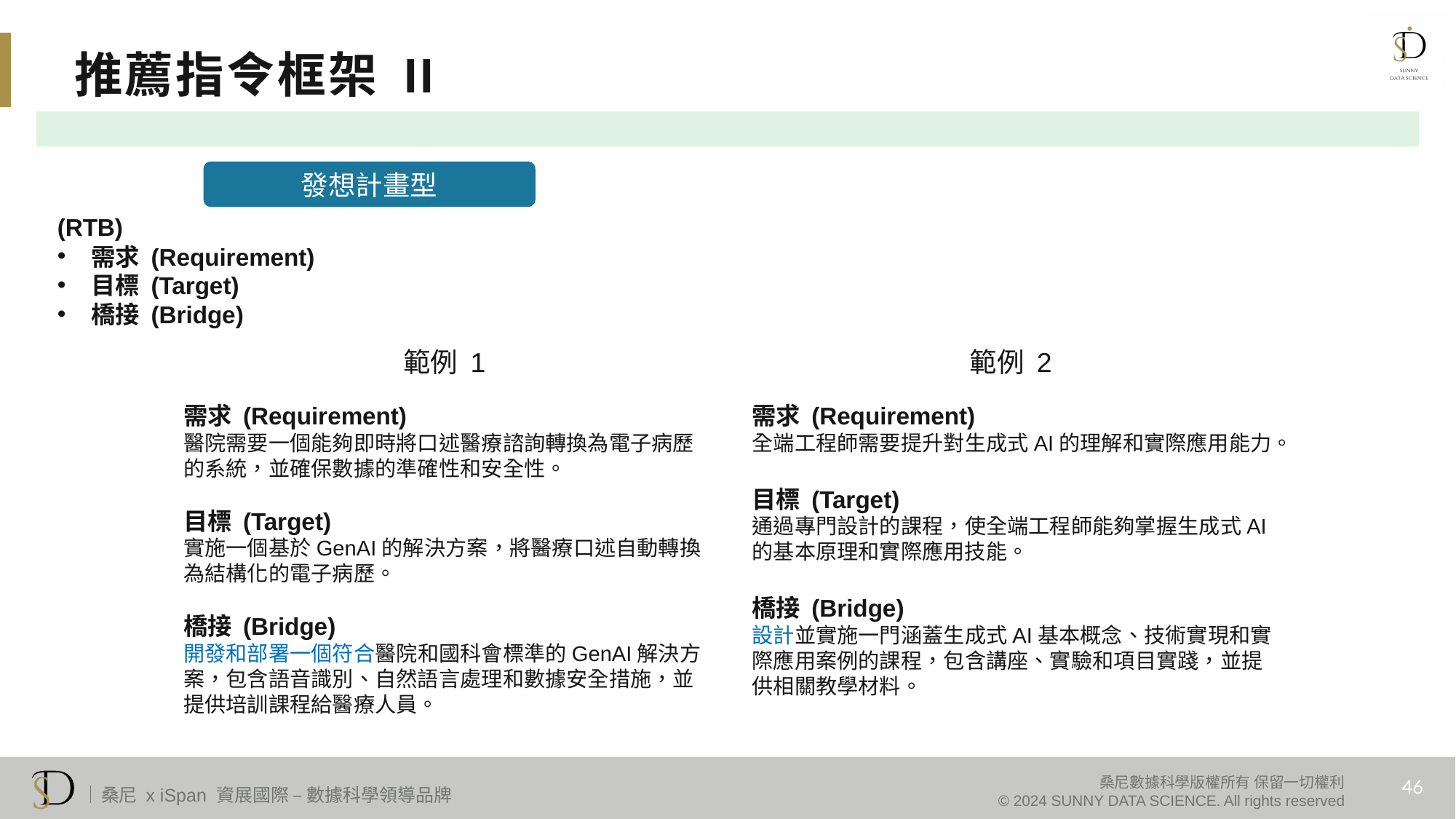

推薦指令框架 II

發想計畫型
(RTB)
需求 (Requirement)
目標 (Target)
橋接 (Bridge)

範例 1
範例 2
需求 (Requirement)
醫院需要一個能夠即時將口述醫療諮詢轉換為電子病歷的系統，並確保數據的準確性和安全性。

目標 (Target)
實施一個基於GenAI的解決方案，將醫療口述自動轉換為結構化的電子病歷。

橋接 (Bridge)
開發和部署一個符合醫院和國科會標準的GenAI解決方案，包含語音識別、自然語言處理和數據安全措施，並提供培訓課程給醫療人員。
需求 (Requirement)
全端工程師需要提升對生成式AI的理解和實際應用能力。

目標 (Target)
通過專門設計的課程，使全端工程師能夠掌握生成式AI的基本原理和實際應用技能。

橋接 (Bridge)
設計並實施一門涵蓋生成式AI基本概念、技術實現和實際應用案例的課程，包含講座、實驗和項目實踐，並提供相關教學材料。